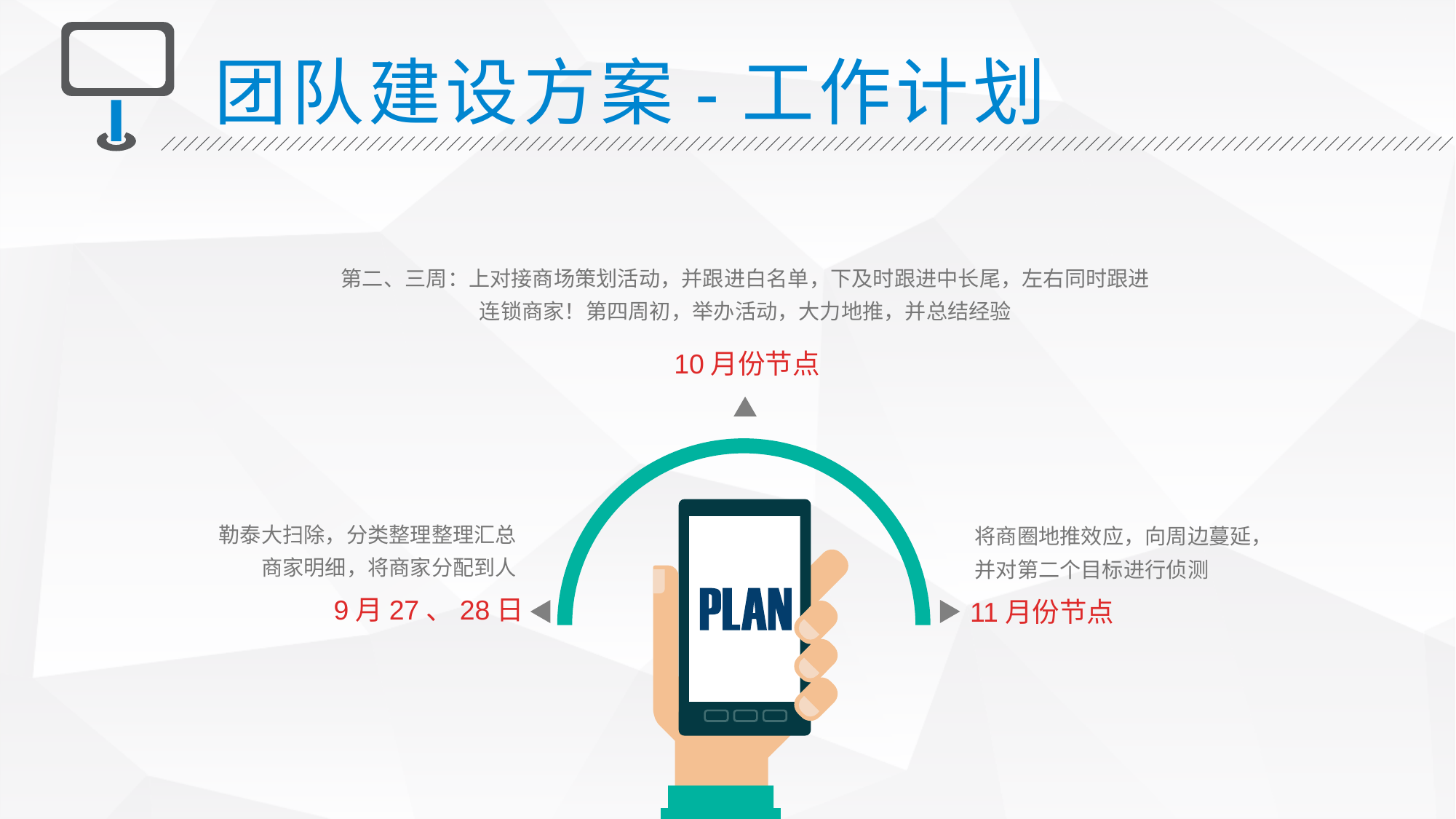

团队建设方案-工作计划

第二、三周：上对接商场策划活动，并跟进白名单，下及时跟进中长尾，左右同时跟进连锁商家！第四周初，举办活动，大力地推，并总结经验
10月份节点

勒泰大扫除，分类整理整理汇总商家明细，将商家分配到人
9月27、28日
将商圈地推效应，向周边蔓延，并对第二个目标进行侦测
11月份节点